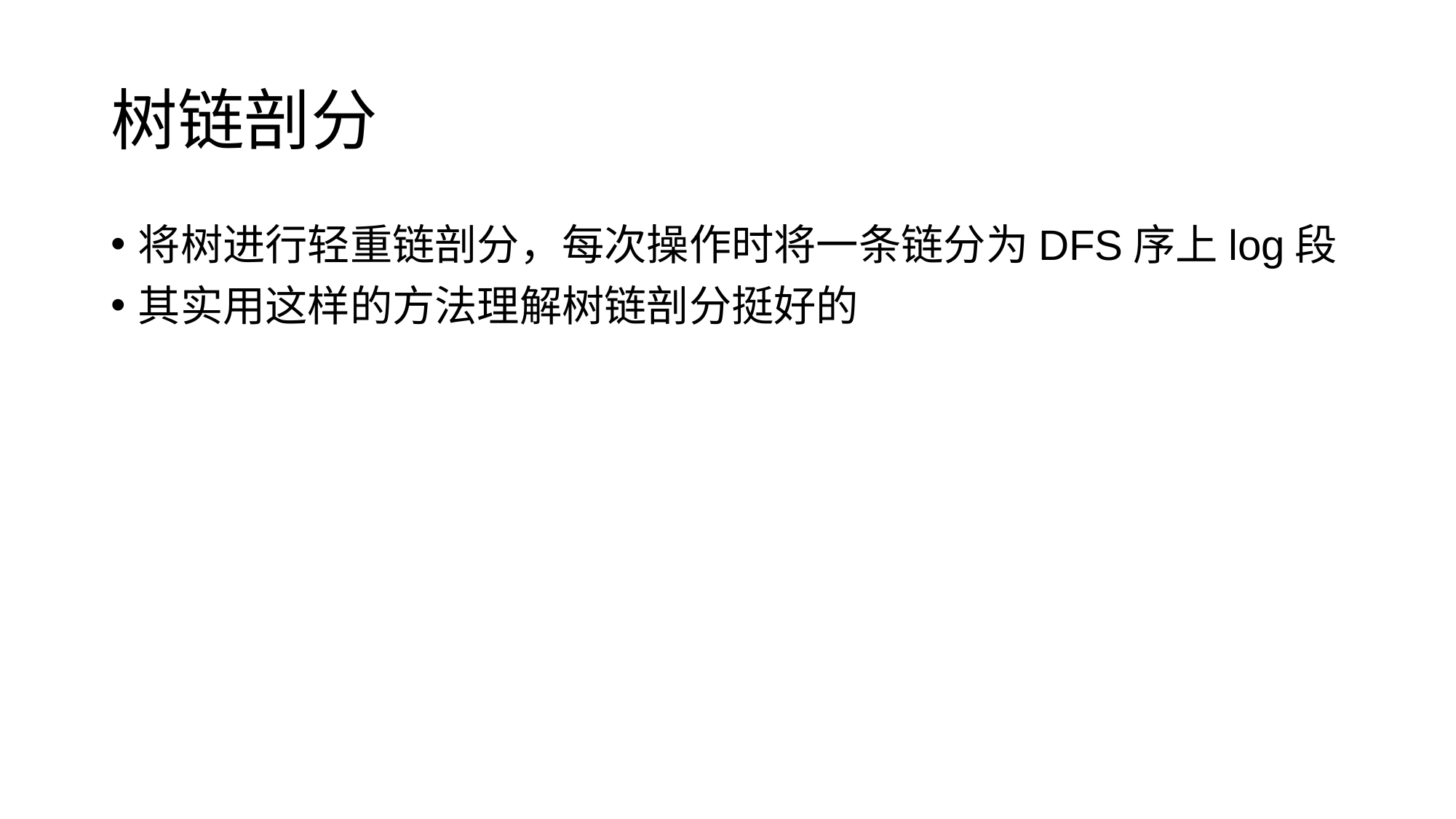

# 树链剖分
将树进行轻重链剖分，每次操作时将一条链分为DFS序上log段
其实用这样的方法理解树链剖分挺好的